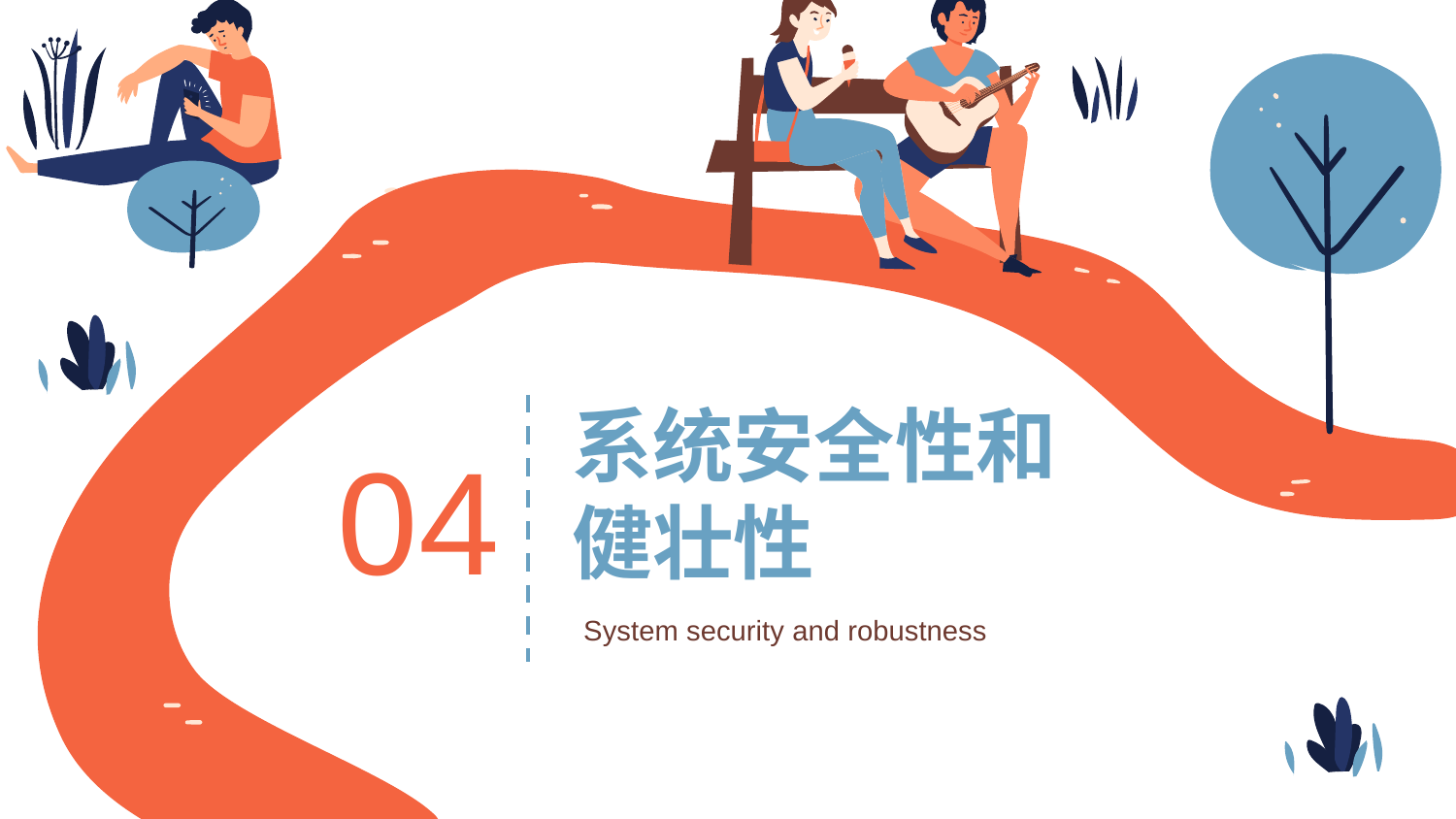

# 系统安全性和健壮性
04
System security and robustness